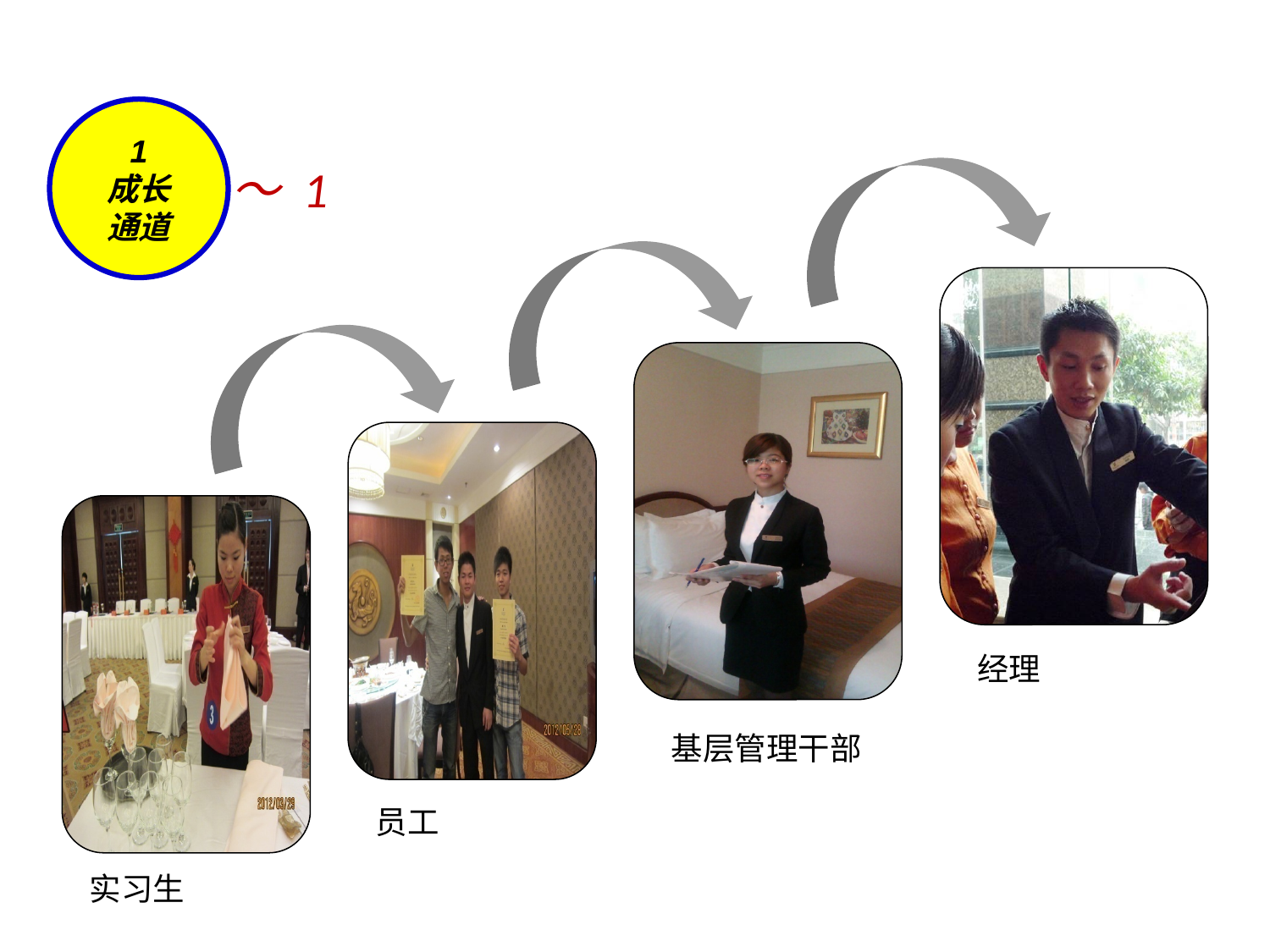

1
成长
通道
～ 1

经理

基层管理干部

员工

实习生